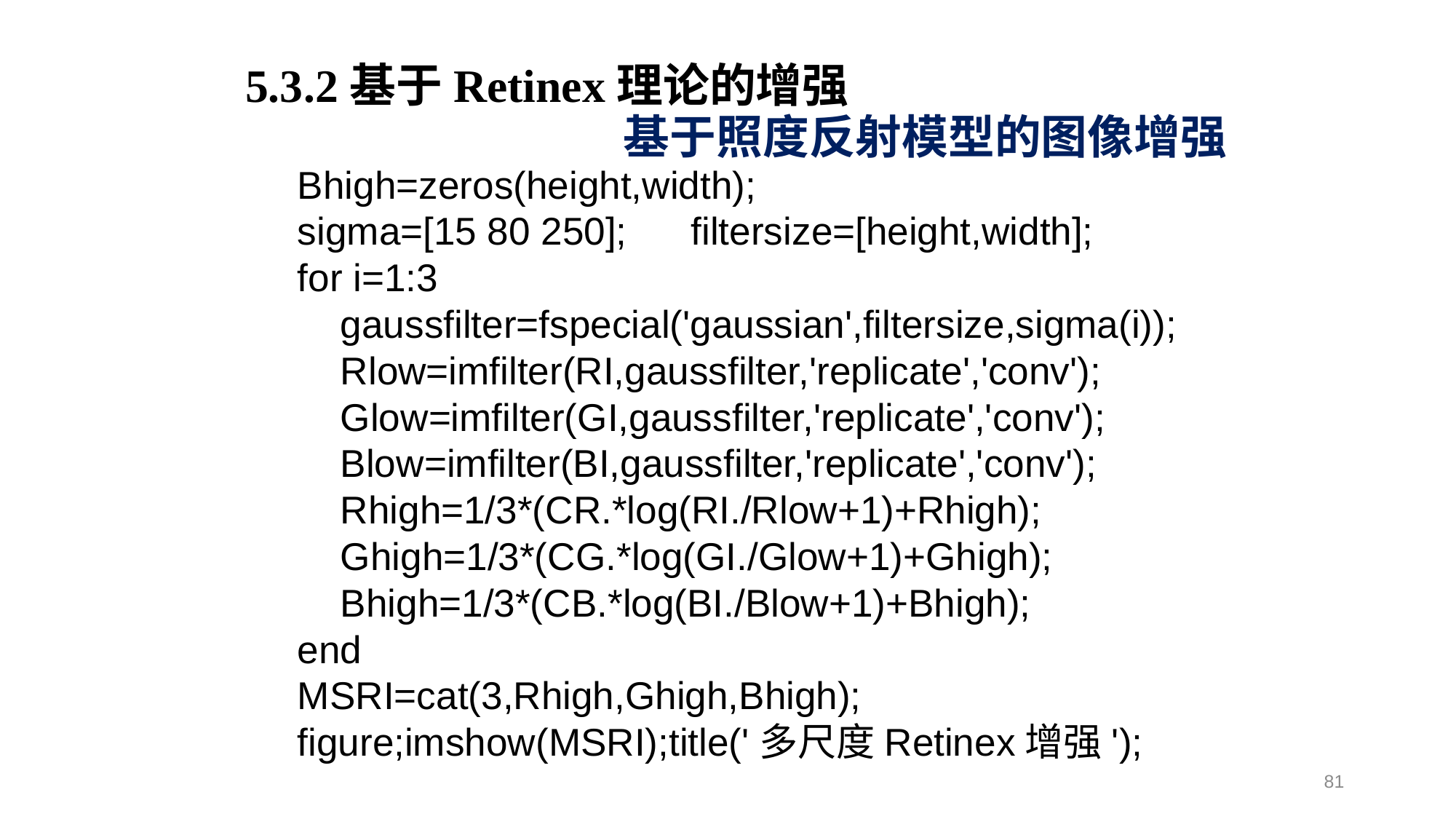

5.3.2基于Retinex理论的增强
基于照度反射模型的图像增强
Bhigh=zeros(height,width);
sigma=[15 80 250];      filtersize=[height,width];
for i=1:3
    gaussfilter=fspecial('gaussian',filtersize,sigma(i));
    Rlow=imfilter(RI,gaussfilter,'replicate','conv');
    Glow=imfilter(GI,gaussfilter,'replicate','conv');
    Blow=imfilter(BI,gaussfilter,'replicate','conv');
    Rhigh=1/3*(CR.*log(RI./Rlow+1)+Rhigh);
    Ghigh=1/3*(CG.*log(GI./Glow+1)+Ghigh);
    Bhigh=1/3*(CB.*log(BI./Blow+1)+Bhigh);
end
MSRI=cat(3,Rhigh,Ghigh,Bhigh);
figure;imshow(MSRI);title('多尺度Retinex增强');
81